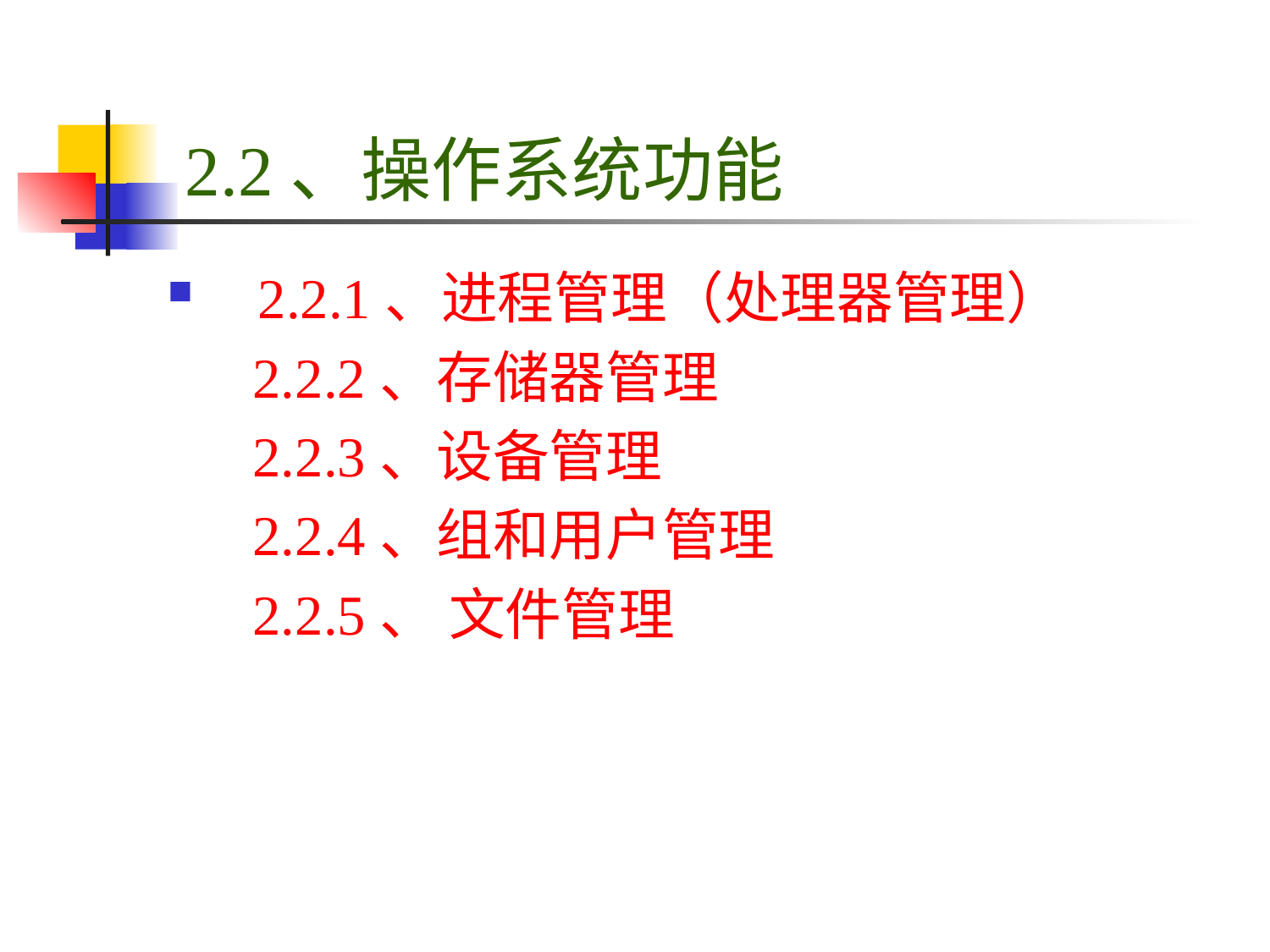

# 2.2、操作系统功能
   2.2.1、进程管理（处理器管理）
      2.2.2、存储器管理
      2.2.3、设备管理
      2.2.4、组和用户管理
      2.2.5、 文件管理

29